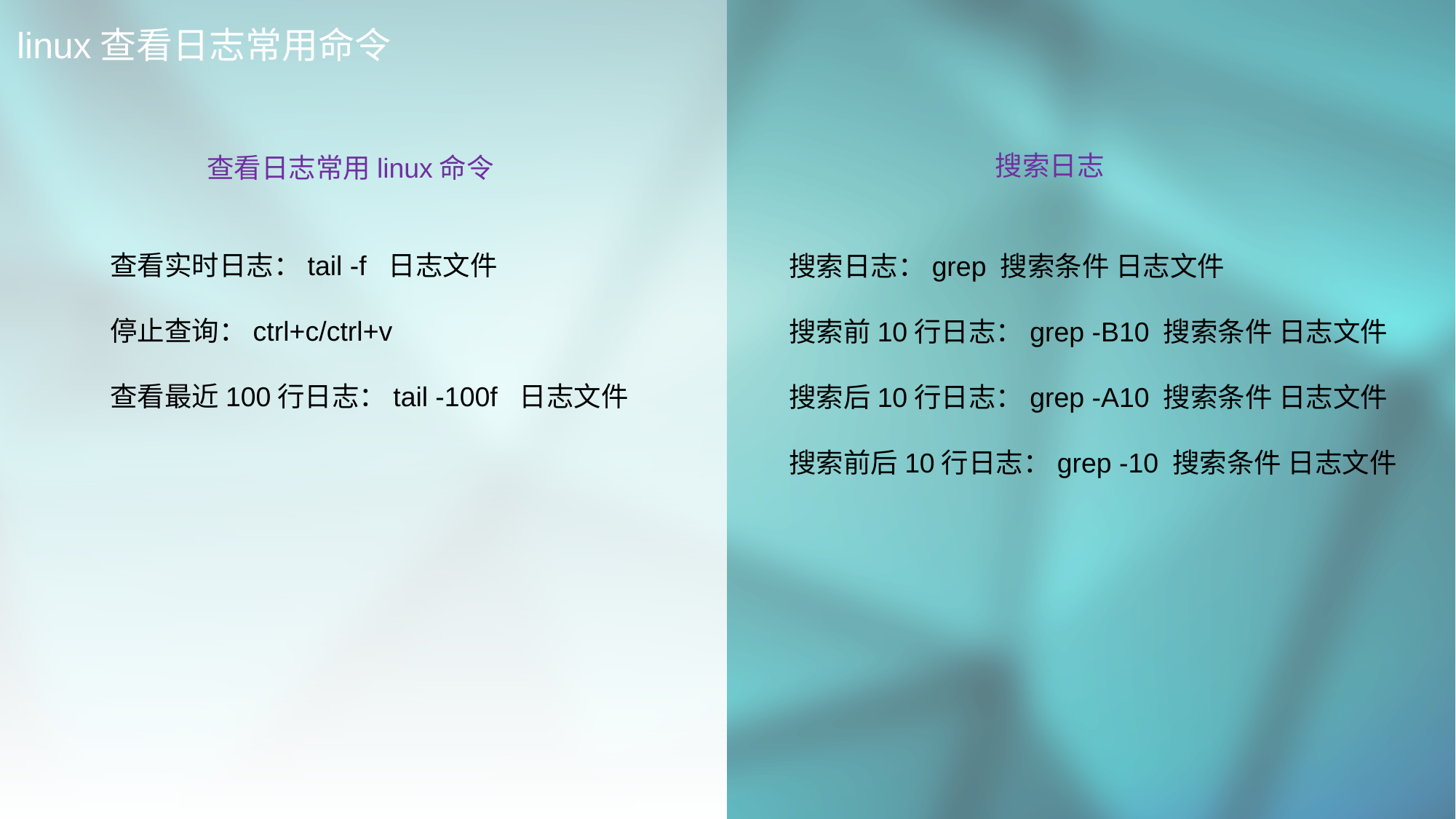

linux查看日志常用命令
搜索日志
查看日志常用linux命令

查看实时日志：tail -f  日志文件

停止查询：ctrl+c/ctrl+v

查看最近100行日志：tail -100f  日志文件

搜索日志：grep 搜索条件 日志文件

搜索前10行日志：grep -B10 搜索条件 日志文件

搜索后10行日志：grep -A10 搜索条件 日志文件

搜索前后10行日志：grep -10 搜索条件 日志文件